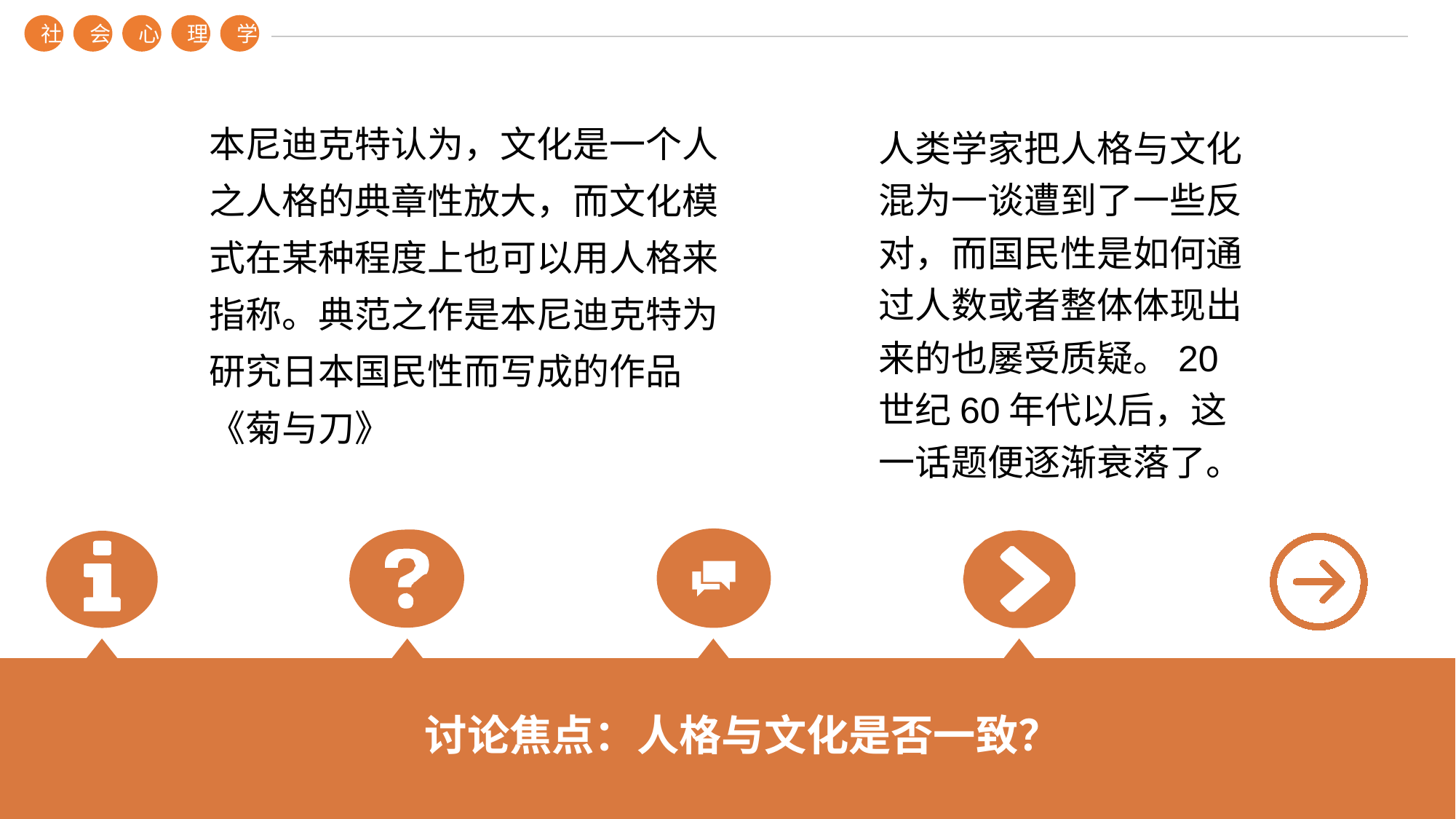

社
会
心
理
学
本尼迪克特认为，文化是一个人之人格的典章性放大，而文化模式在某种程度上也可以用人格来指称。典范之作是本尼迪克特为研究日本国民性而写成的作品《菊与刀》
人类学家把人格与文化混为一谈遭到了一些反对，而国民性是如何通过人数或者整体体现出来的也屡受质疑。20世纪60年代以后，这一话题便逐渐衰落了。

讨论焦点：人格与文化是否一致？
第？章